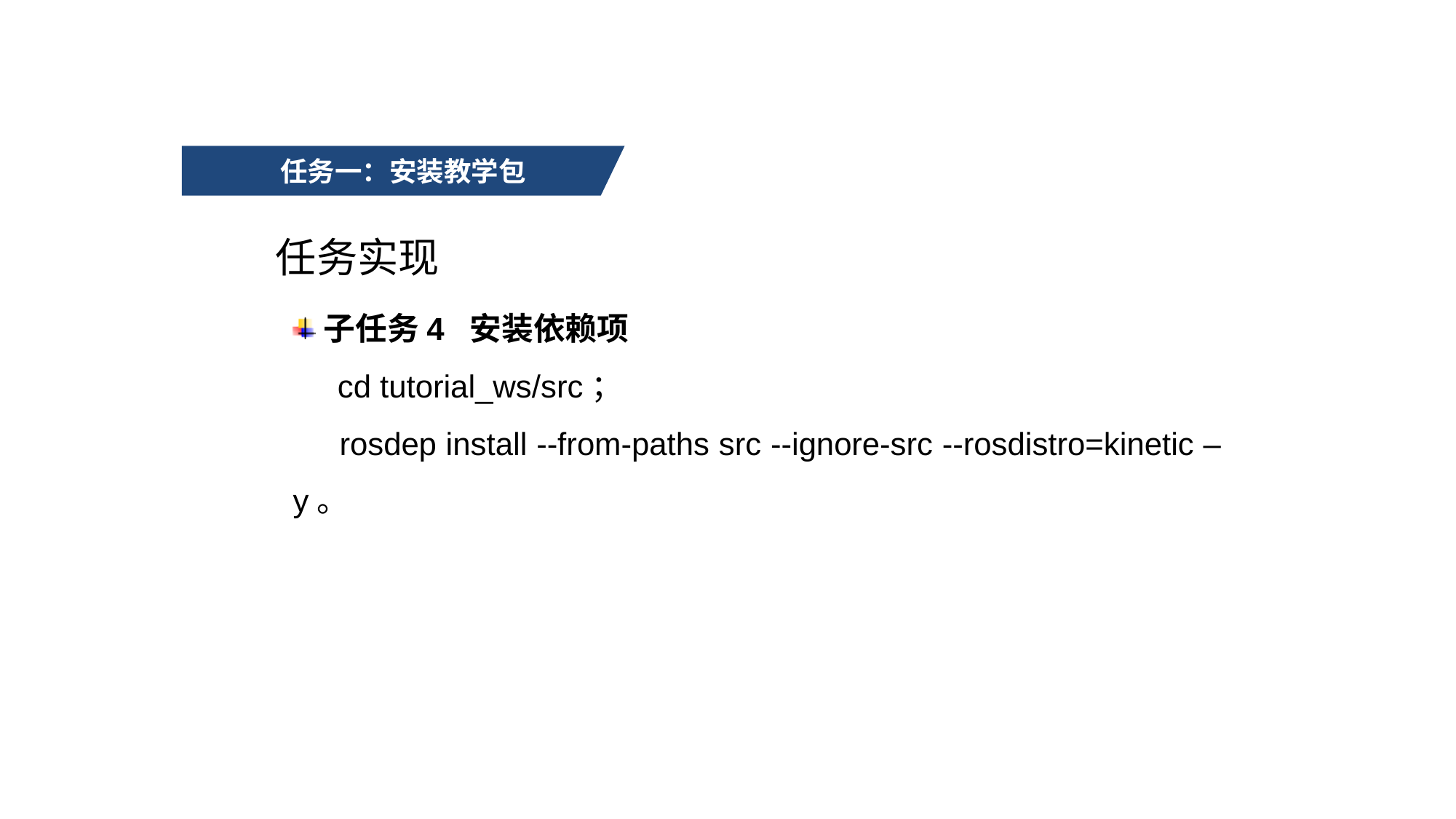

任务一：安装教学包
任务实现
子任务4  安装依赖项
     cd tutorial_ws/src；
     rosdep install --from-paths src --ignore-src --rosdistro=kinetic –y。